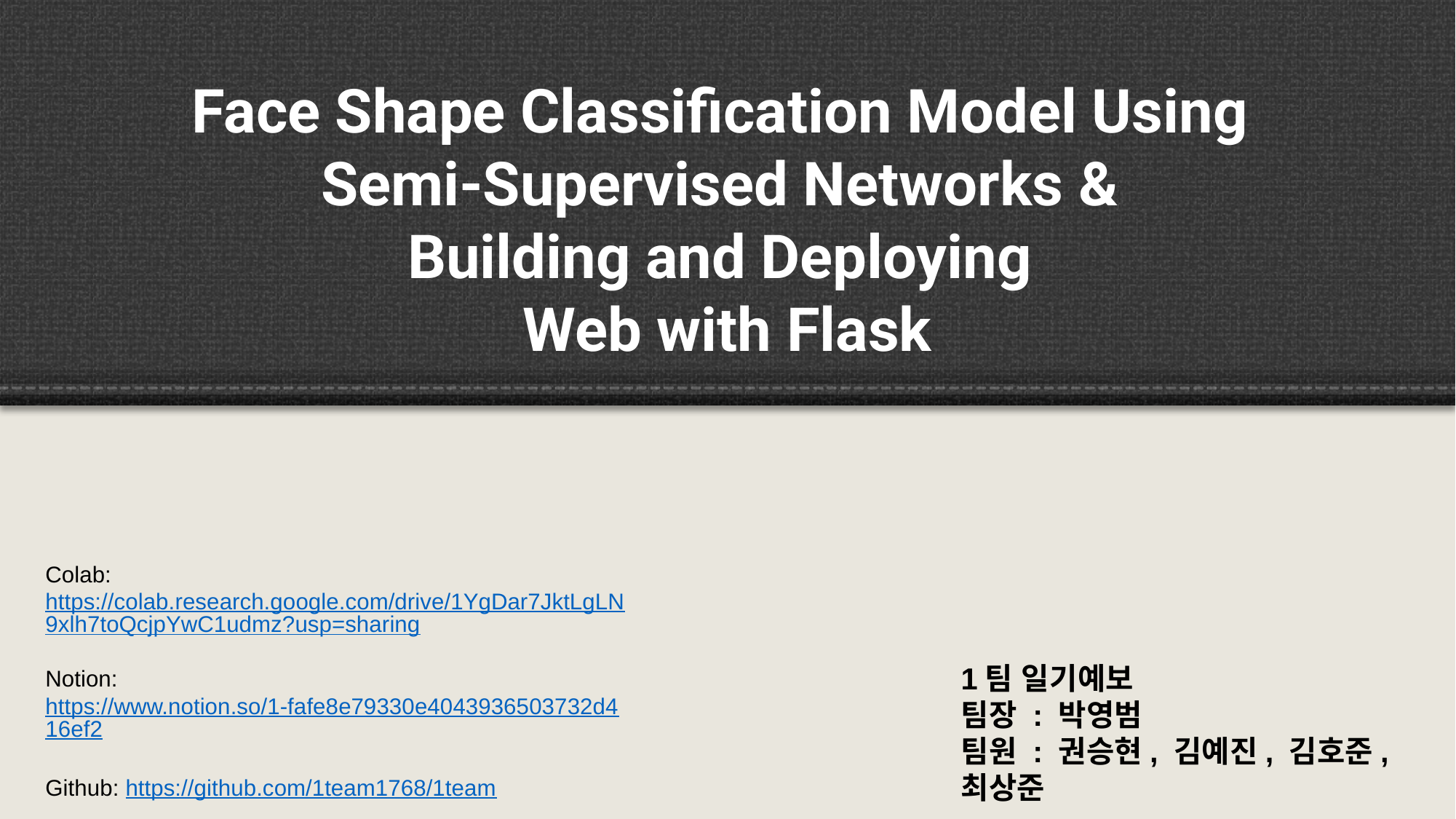

Face Shape Classification Model Using
Semi-Supervised Networks &
Building and Deploying
Web with Flask

Colab: https://colab.research.google.com/drive/1YgDar7JktLgLN9xlh7toQcjpYwC1udmz?usp=sharing

Notion: https://www.notion.so/1-fafe8e79330e4043936503732d416ef2

Github: https://github.com/1team1768/1team
1팀 일기예보
팀장 : 박영범
팀원 : 권승현, 김예진, 김호준, 최상준